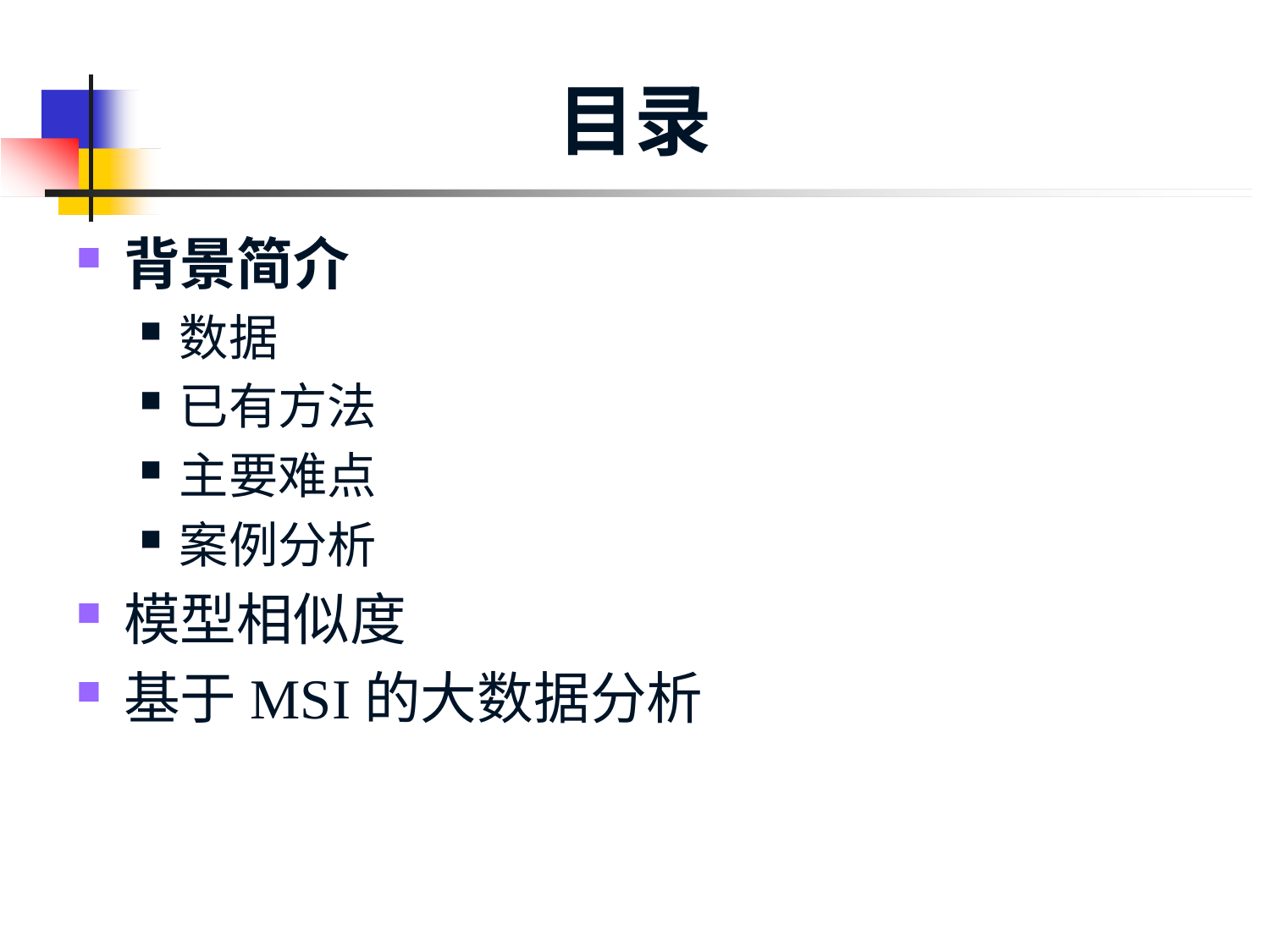

# 目录
背景简介
数据
已有方法
主要难点
案例分析
模型相似度
基于MSI的大数据分析